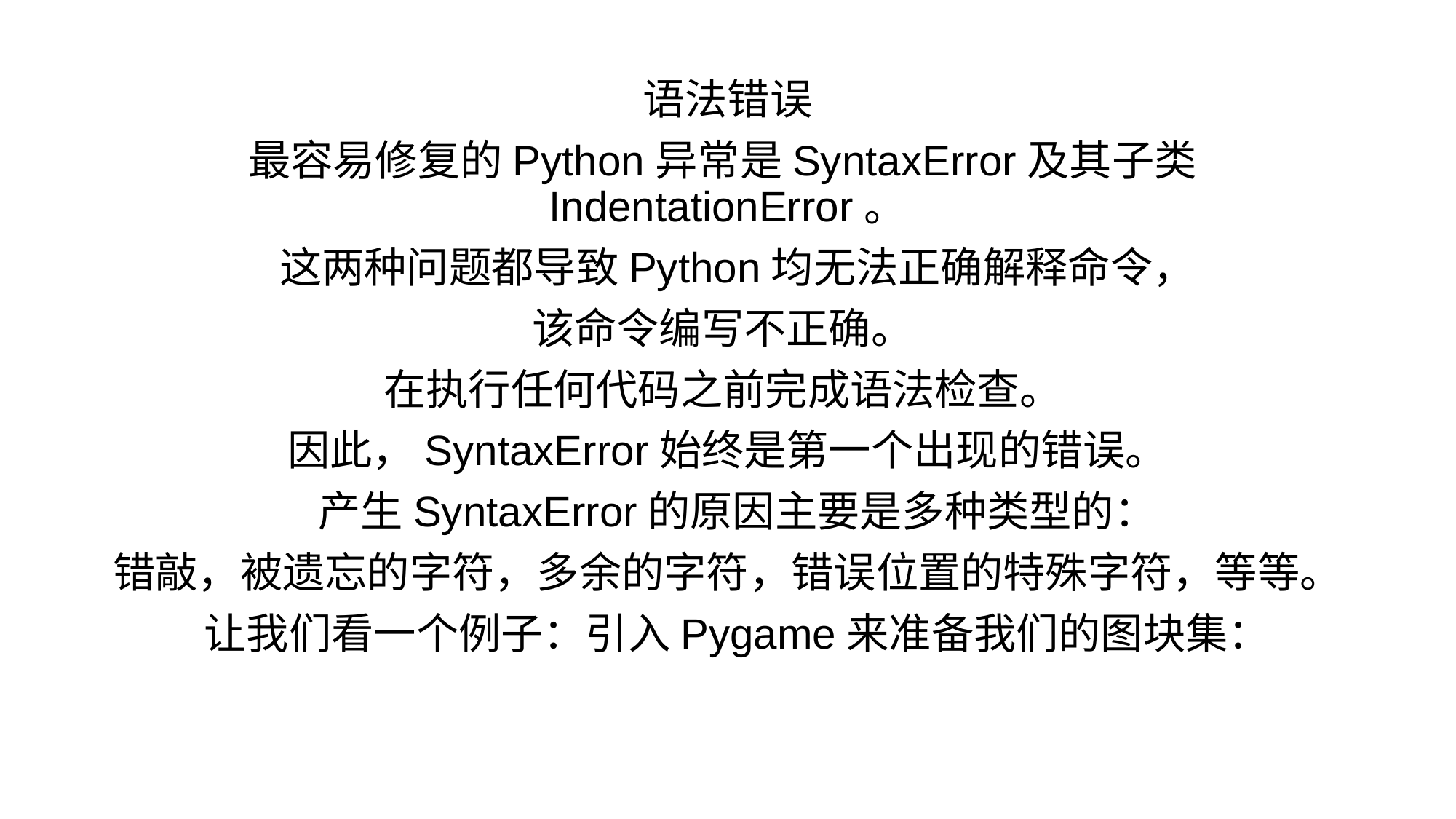

语法错误
最容易修复的Python异常是SyntaxError及其子类IndentationError。
 这两种问题都导致Python均无法正确解释命令，
该命令编写不正确。
在执行任何代码之前完成语法检查。
因此，SyntaxError始终是第一个出现的错误。
 产生SyntaxError的原因主要是多种类型的：
错敲，被遗忘的字符，多余的字符，错误位置的特殊字符，等等。
 让我们看一个例子：引入Pygame来准备我们的图块集：